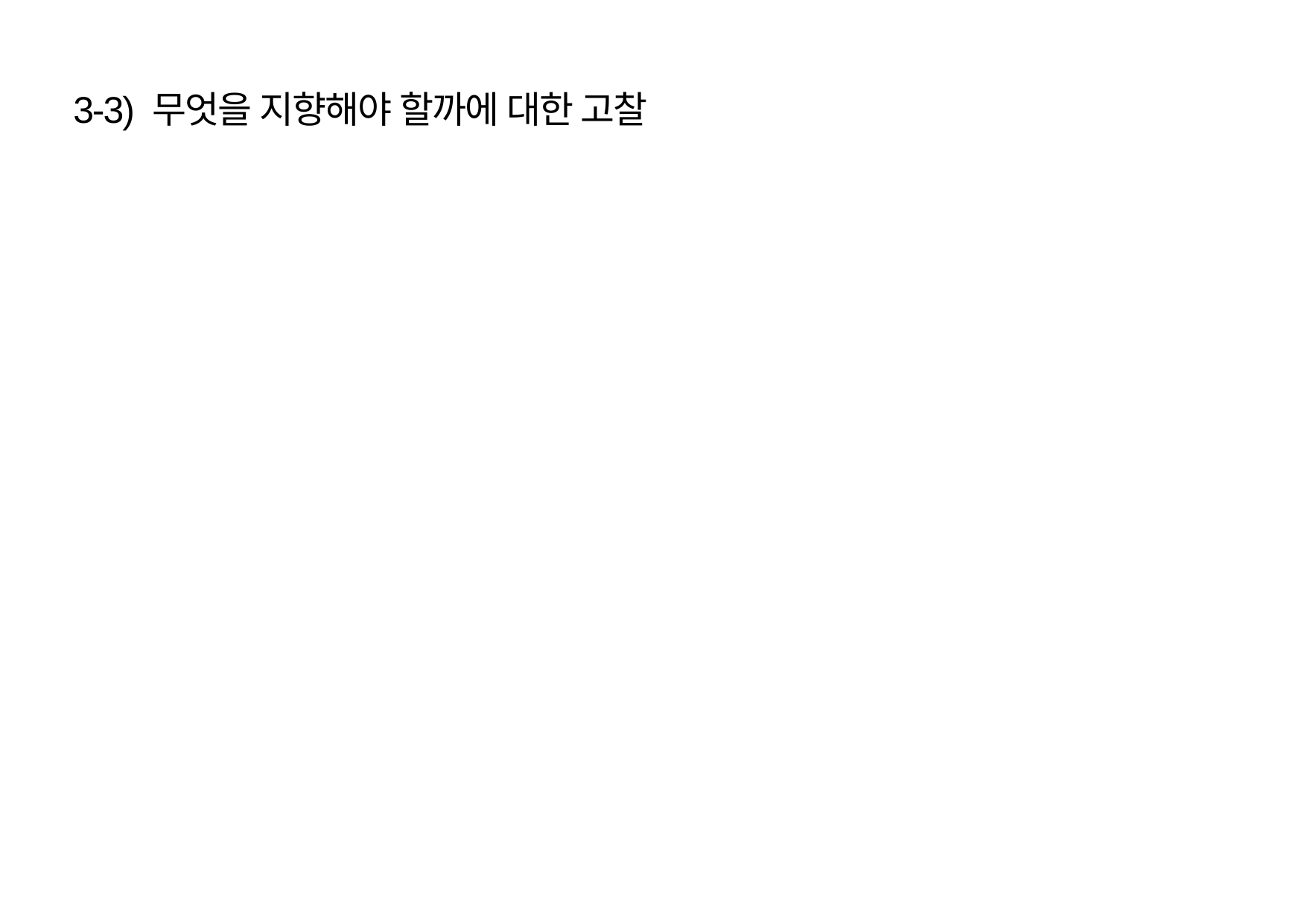

# 3-3) 무엇을 지향해야 할까에 대한 고찰